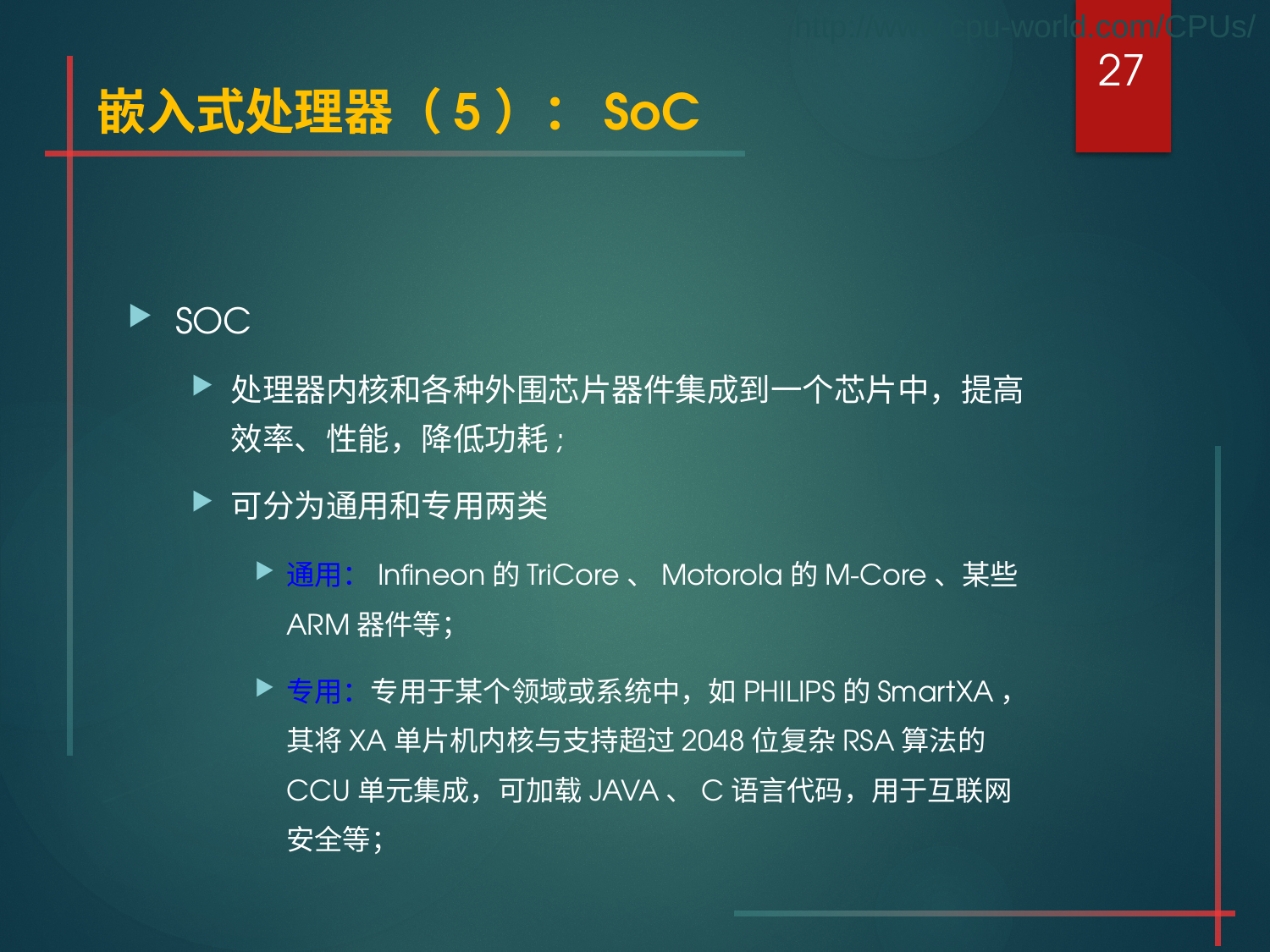

http://www.cpu-world.com/CPUs/
27
# 嵌入式处理器（5）：SoC
SOC
处理器内核和各种外围芯片器件集成到一个芯片中，提高效率、性能，降低功耗;
可分为通用和专用两类
通用：Infineon的TriCore、Motorola的M-Core、某些ARM器件等；
专用：专用于某个领域或系统中，如PHILIPS的SmartXA，其将XA单片机内核与支持超过2048位复杂RSA算法的CCU单元集成，可加载JAVA、C语言代码，用于互联网安全等；